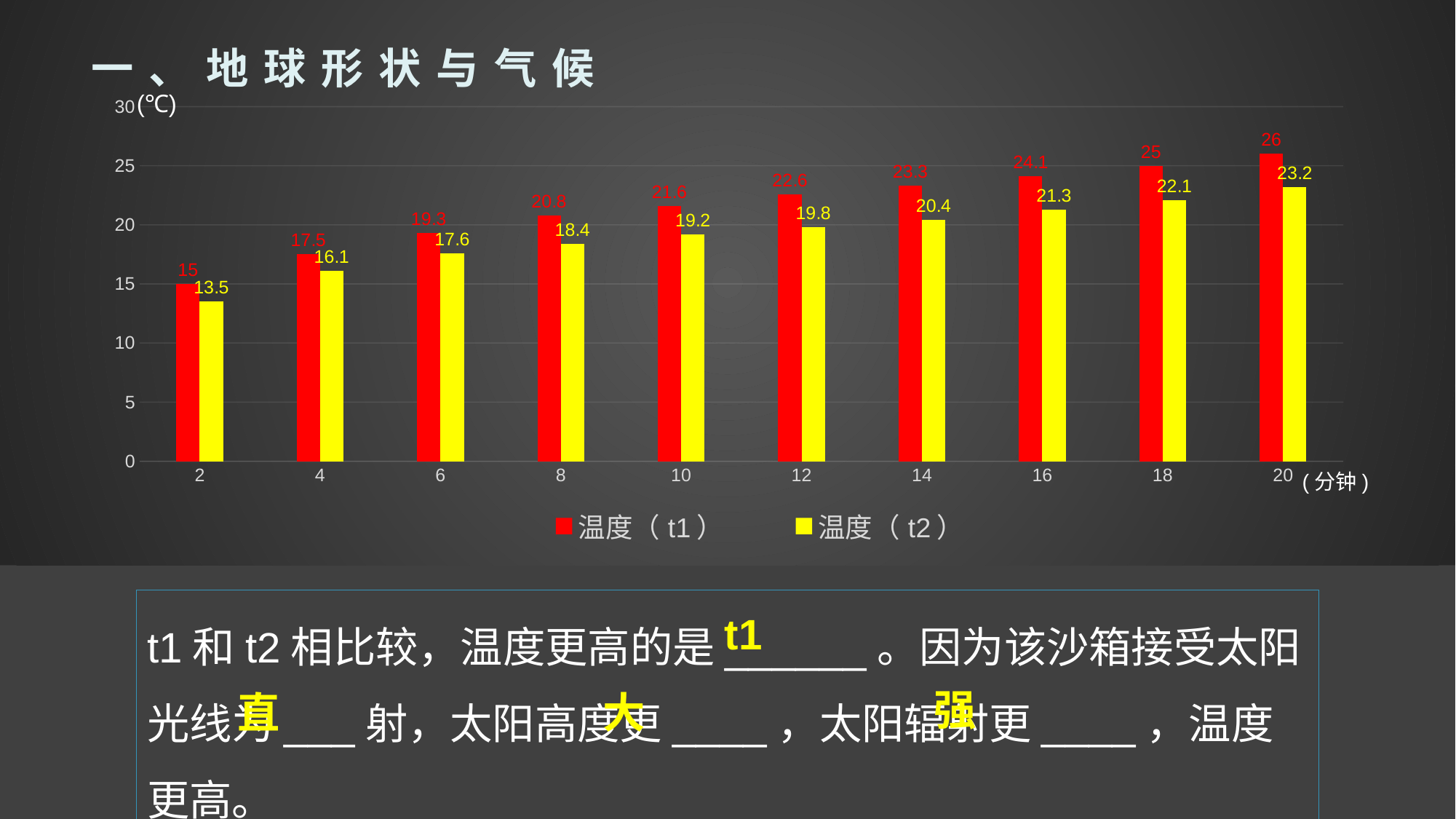

### Chart

| Category | 温度（t1） | 温度（t2） |
|---|---|---|
| 2 | 15.0 | 13.5 |
| 4 | 17.5 | 16.1 |
| 6 | 19.3 | 17.6 |
| 8 | 20.8 | 18.4 |
| 10 | 21.6 | 19.2 |
| 12 | 22.6 | 19.8 |
| 14 | 23.3 | 20.4 |
| 16 | 24.1 | 21.3 |
| 18 | 25.0 | 22.1 |
| 20 | 26.0 | 23.2 |
一、地球形状与气候
 (℃)
(分钟)
t1和t2相比较，温度更高的是______。因为该沙箱接受太阳光线为___射，太阳高度更____，太阳辐射更____，温度更高。
t1
强
直
大